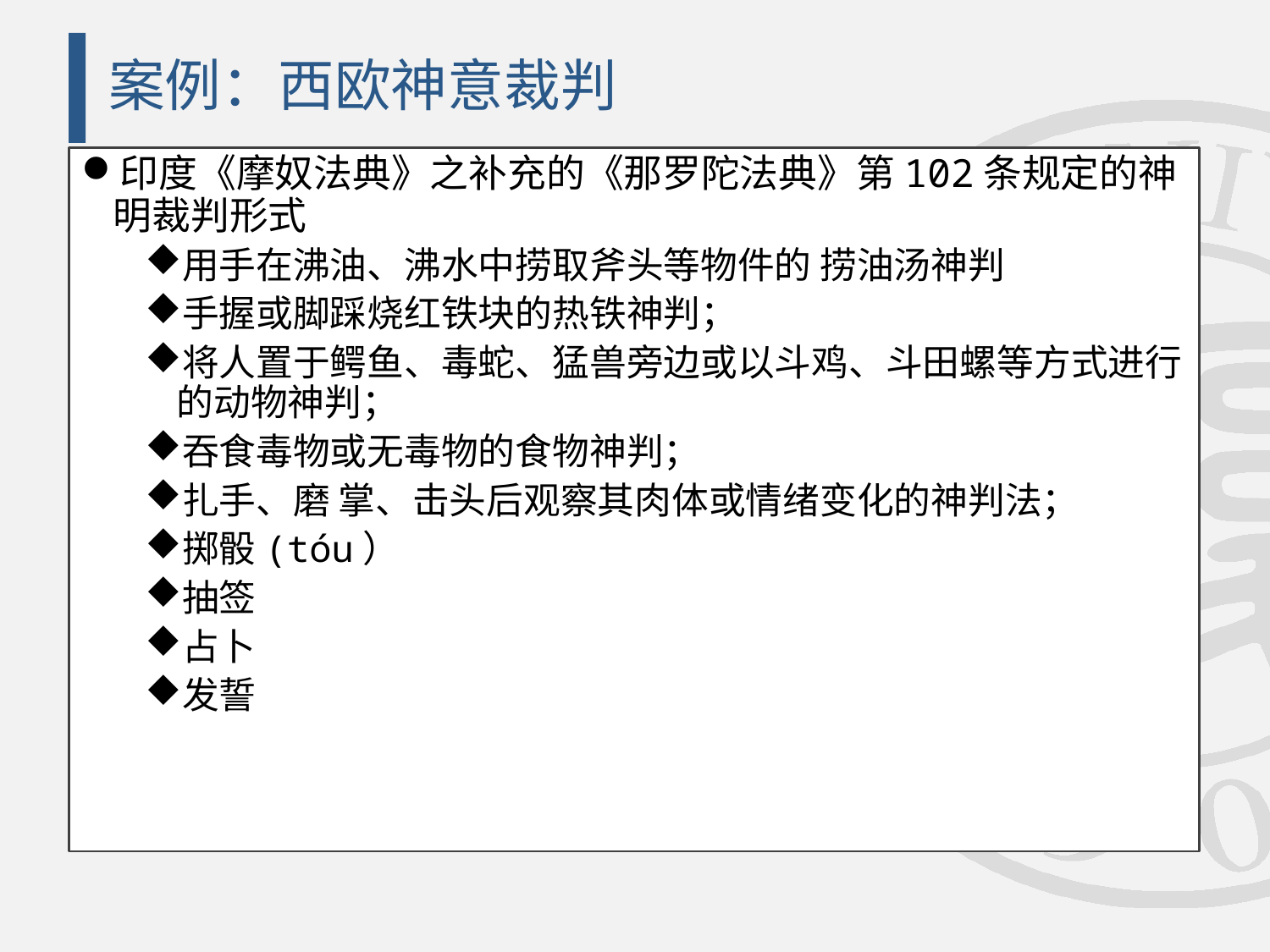

# 案例：西欧神意裁判
印度《摩奴法典》之补充的《那罗陀法典》第102条规定的神明裁判形式
用手在沸油、沸水中捞取斧头等物件的 捞油汤神判
手握或脚踩烧红铁块的热铁神判；
将人置于鳄鱼、毒蛇、猛兽旁边或以斗鸡、斗田螺等方式进行的动物神判；
吞食毒物或无毒物的食物神判；
扎手、磨 掌、击头后观察其肉体或情绪变化的神判法；
掷骰(tóu）
抽签
占卜
发誓